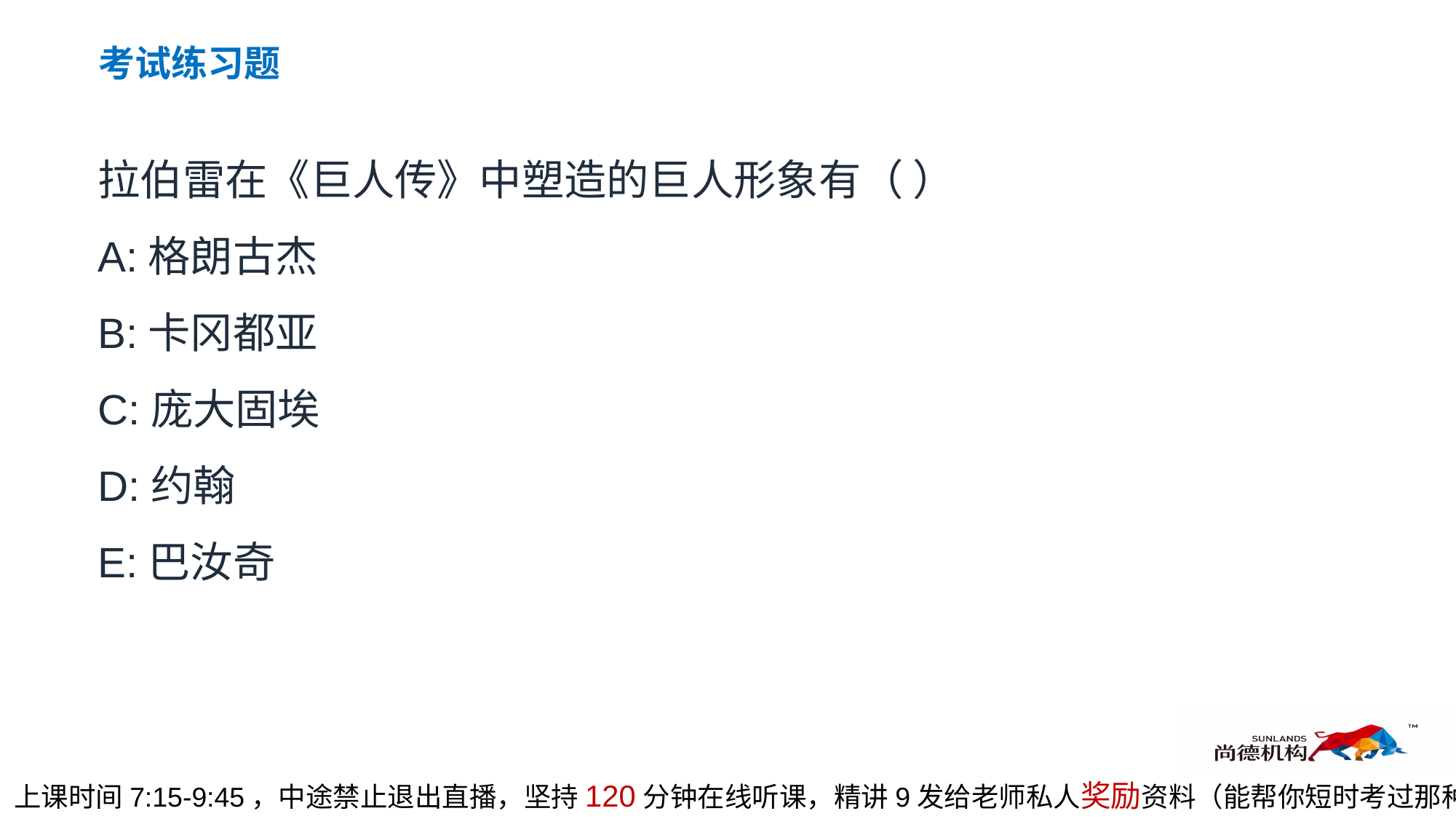

考试练习题
拉伯雷在《巨人传》中塑造的巨人形象有（ ）
A:格朗古杰
B:卡冈都亚
C:庞大固埃
D:约翰
E:巴汝奇